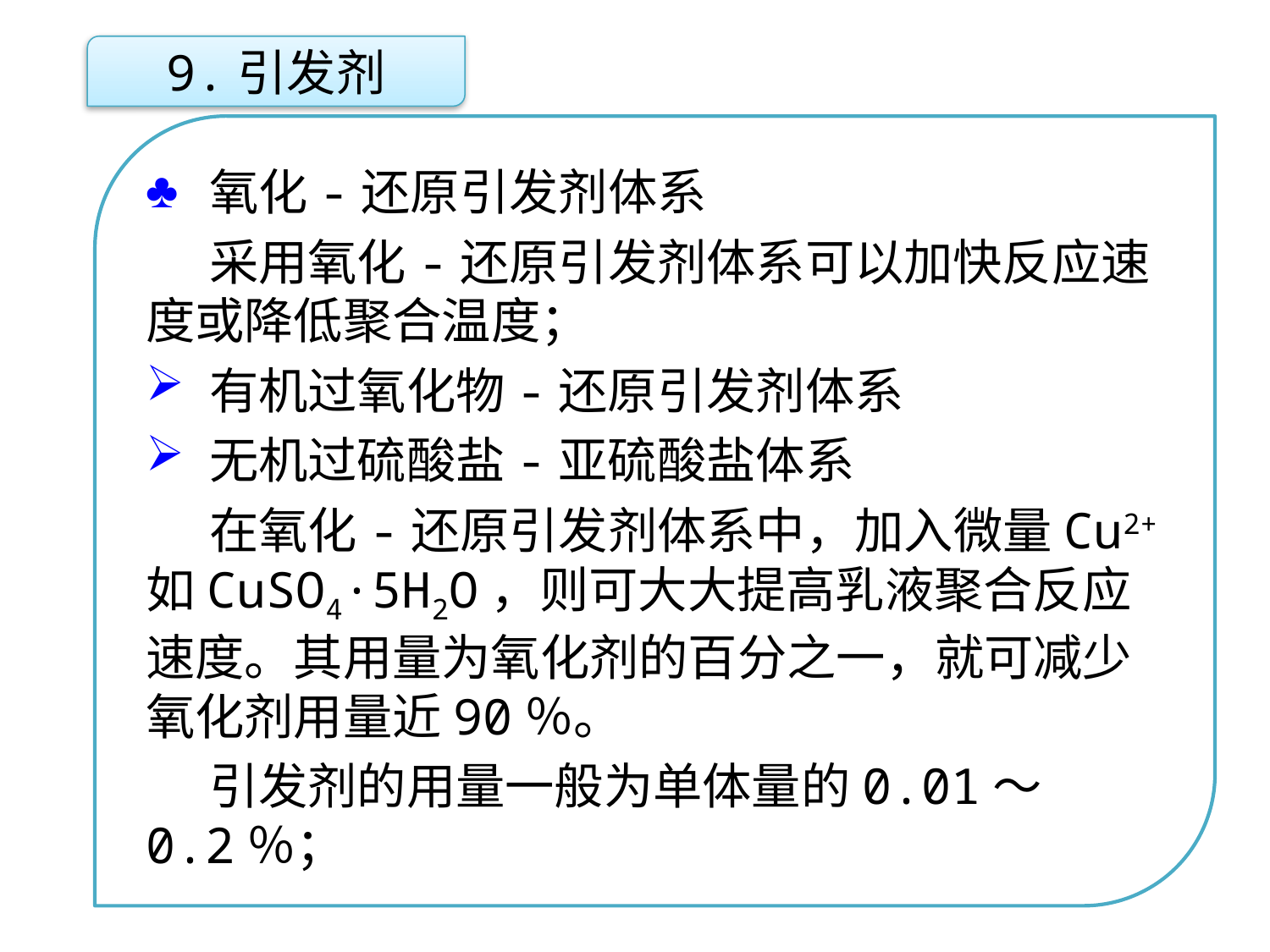

9.引发剂
氧化-还原引发剂体系
采用氧化-还原引发剂体系可以加快反应速度或降低聚合温度；
有机过氧化物-还原引发剂体系
无机过硫酸盐-亚硫酸盐体系
在氧化-还原引发剂体系中，加入微量Cu2+ 如CuSO4·5H2O，则可大大提高乳液聚合反应速度。其用量为氧化剂的百分之一，就可减少氧化剂用量近90％。
引发剂的用量一般为单体量的0.01～0.2％；
点击添加文本
点击添加文本
点击添加文本
点击添加文本